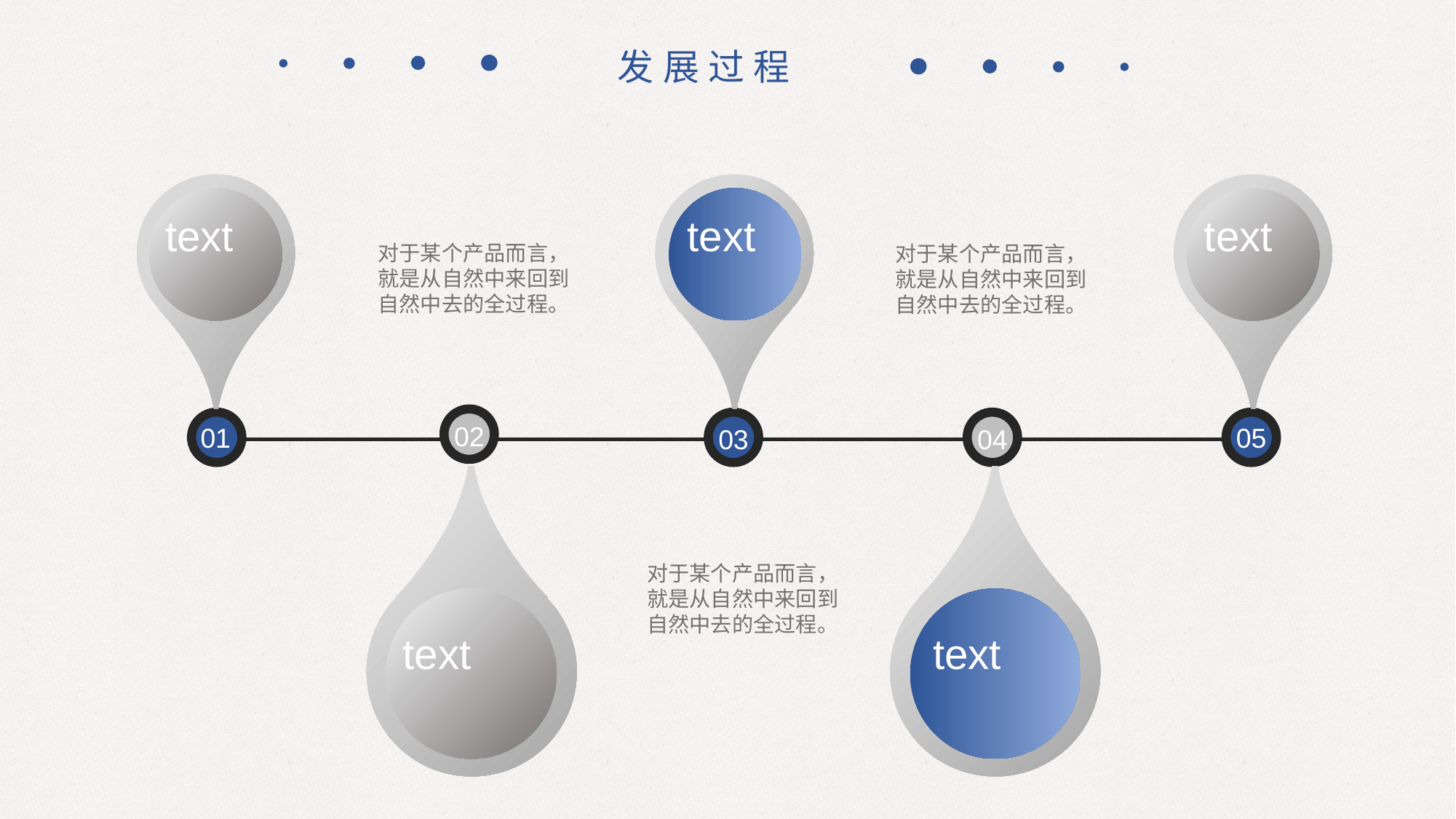

发展过程

text

text

text
对于某个产品而言，就是从自然中来回到自然中去的全过程。
对于某个产品而言，就是从自然中来回到自然中去的全过程。

02

01

03

04

05

text

text
对于某个产品而言，就是从自然中来回到自然中去的全过程。